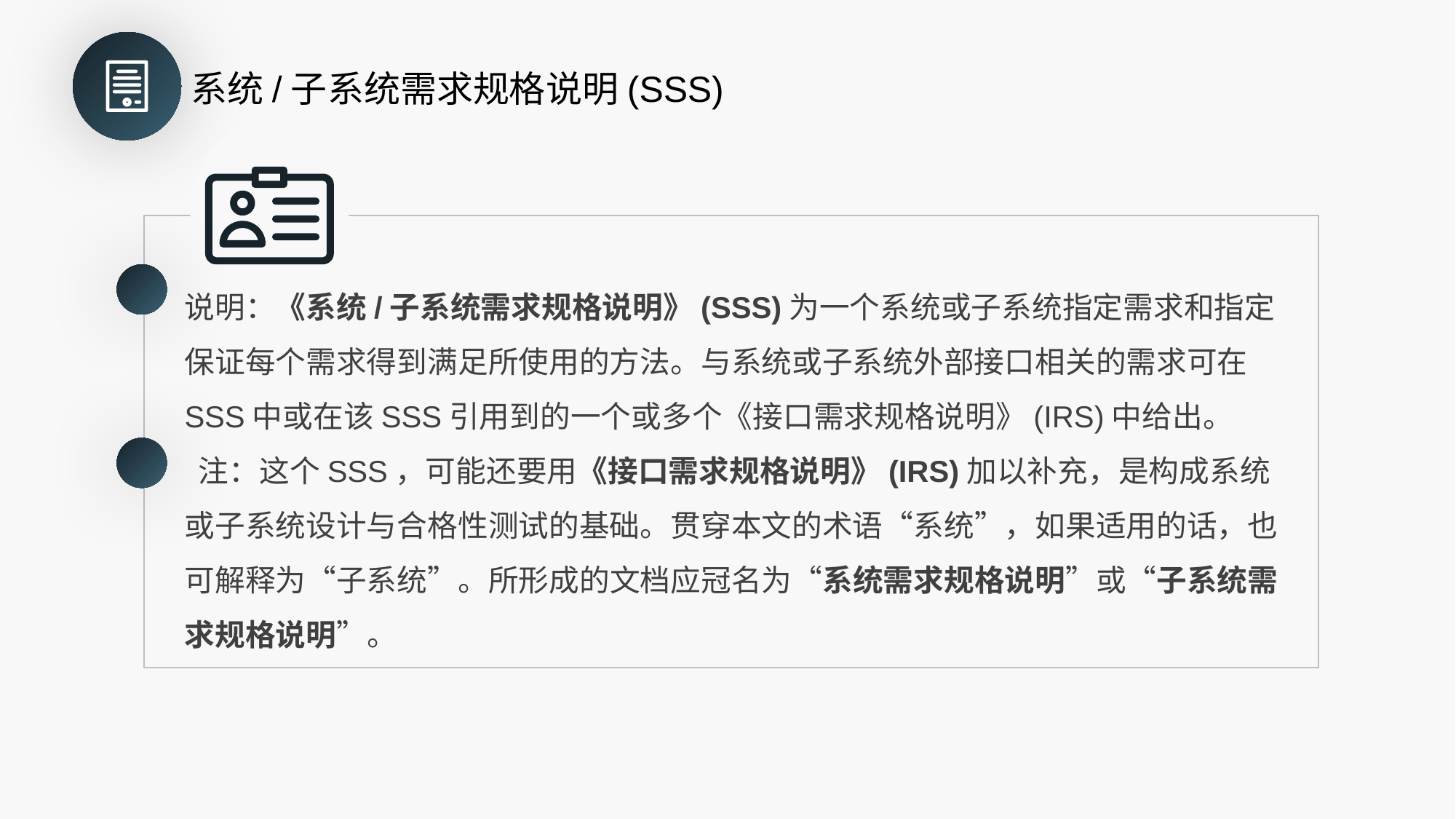

系统/子系统需求规格说明(SSS)

说明：《系统/子系统需求规格说明》(SSS)为一个系统或子系统指定需求和指定保证每个需求得到满足所使用的方法。与系统或子系统外部接口相关的需求可在SSS中或在该SSS引用到的一个或多个《接口需求规格说明》(IRS)中给出。
 注：这个SSS，可能还要用《接口需求规格说明》(IRS)加以补充，是构成系统或子系统设计与合格性测试的基础。贯穿本文的术语“系统”，如果适用的话，也可解释为“子系统”。所形成的文档应冠名为“系统需求规格说明”或“子系统需求规格说明”。